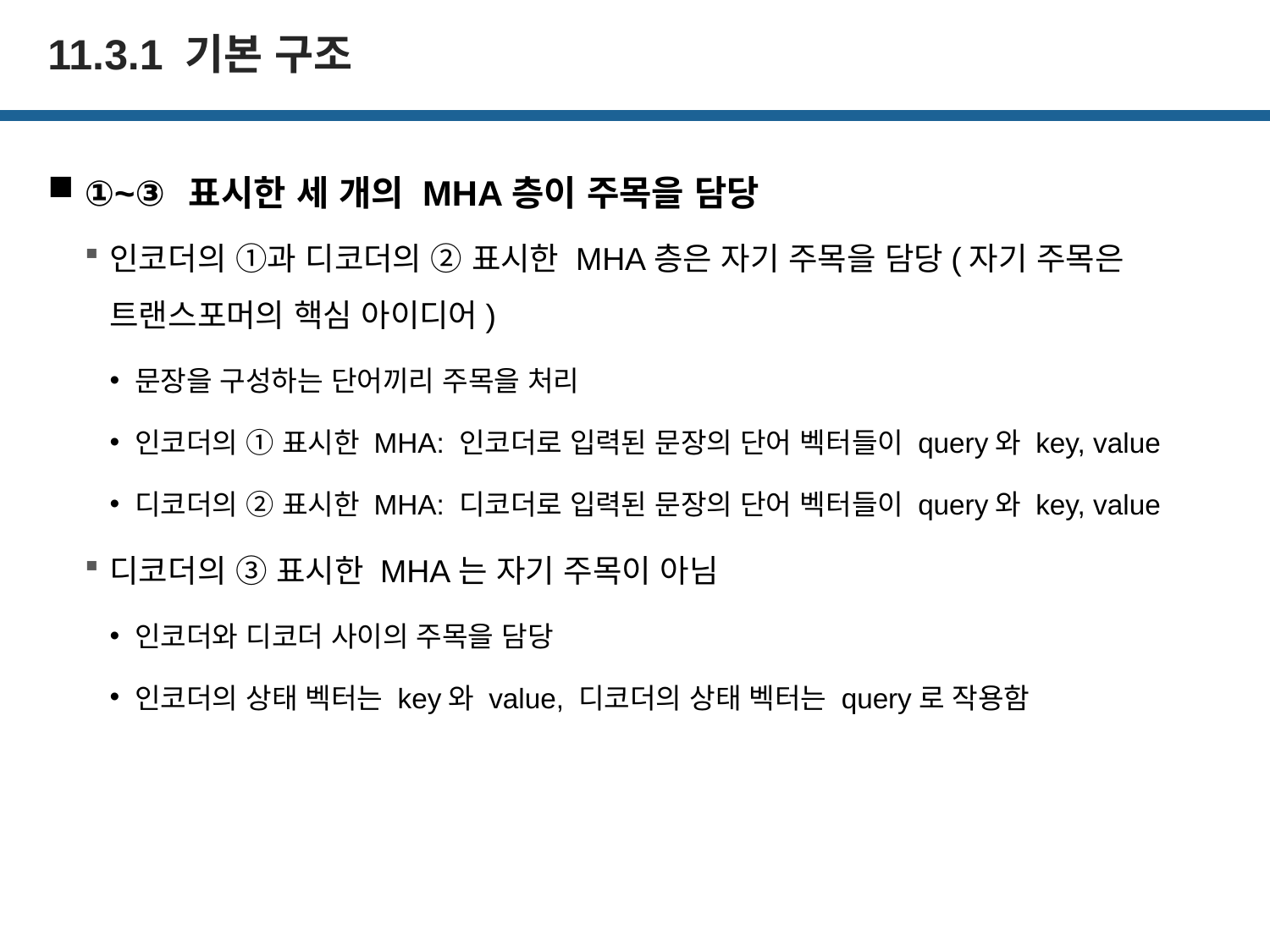

# 11.3.1 기본 구조
①~③ 표시한 세 개의 MHA층이 주목을 담당
인코더의 ①과 디코더의 ② 표시한 MHA층은 자기 주목을 담당(자기 주목은 트랜스포머의 핵심 아이디어)
문장을 구성하는 단어끼리 주목을 처리
인코더의 ① 표시한 MHA: 인코더로 입력된 문장의 단어 벡터들이 query와 key, value
디코더의 ② 표시한 MHA: 디코더로 입력된 문장의 단어 벡터들이 query와 key, value
디코더의 ③ 표시한 MHA는 자기 주목이 아님
인코더와 디코더 사이의 주목을 담당
인코더의 상태 벡터는 key와 value, 디코더의 상태 벡터는 query로 작용함